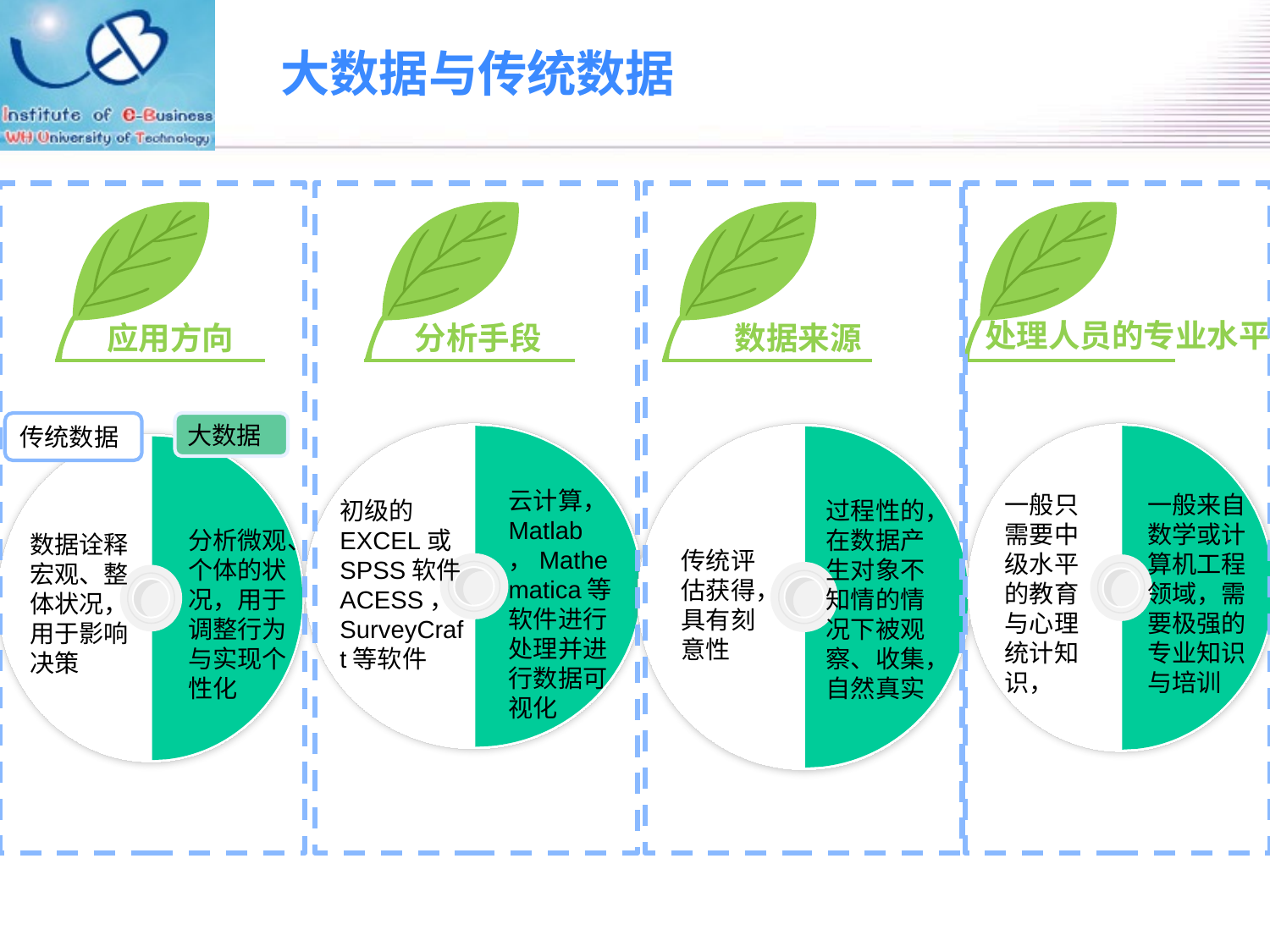

大数据与传统数据

处理人员的专业水平
应用方向
分析手段
数据来源
传统数据

大数据

云计算，Matlab，Mathematica等软件进行处理并进行数据可视化
初级的EXCEL或SPSS软件ACESS，SurveyCraft等软件

一般只需要中级水平的教育与心理统计知识，
一般来自数学或计算机工程领域，需要极强的专业知识与培训

过程性的，在数据产生对象不知情的情况下被观察、收集，自然真实
传统评估获得，具有刻意性

分析微观、个体的状况，用于调整行为与实现个性化
数据诠释宏观、整体状况，用于影响决策